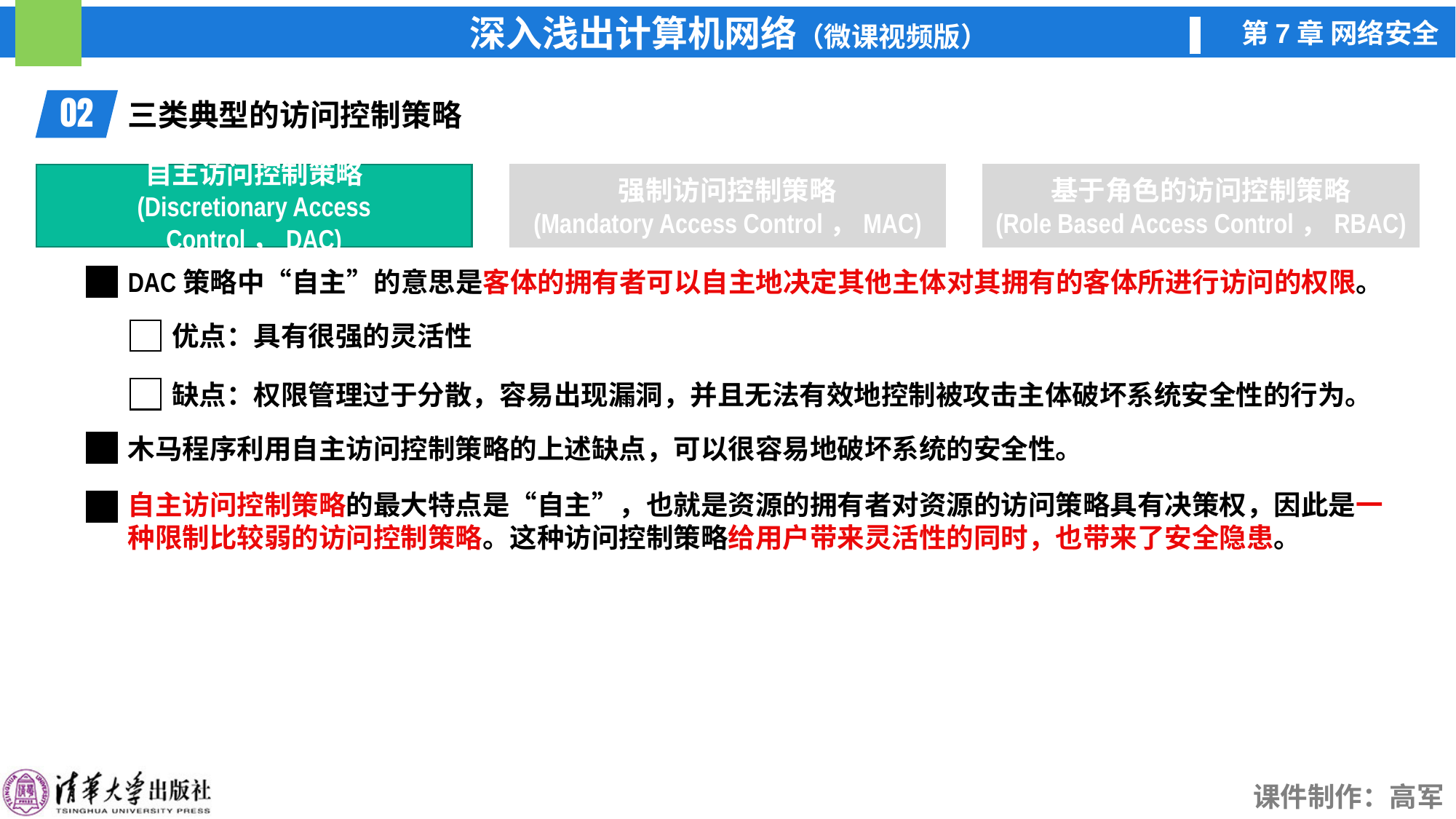

02
三类典型的访问控制策略
自主访问控制策略
(Discretionary Access Control，DAC)
强制访问控制策略
(Mandatory Access Control，MAC)
基于角色的访问控制策略
(Role Based Access Control，RBAC)
DAC策略中“自主”的意思是客体的拥有者可以自主地决定其他主体对其拥有的客体所进行访问的权限。

优点：具有很强的灵活性

缺点：权限管理过于分散，容易出现漏洞，并且无法有效地控制被攻击主体破坏系统安全性的行为。

木马程序利用自主访问控制策略的上述缺点，可以很容易地破坏系统的安全性。

自主访问控制策略的最大特点是“自主”，也就是资源的拥有者对资源的访问策略具有决策权，因此是一种限制比较弱的访问控制策略。这种访问控制策略给用户带来灵活性的同时，也带来了安全隐患。